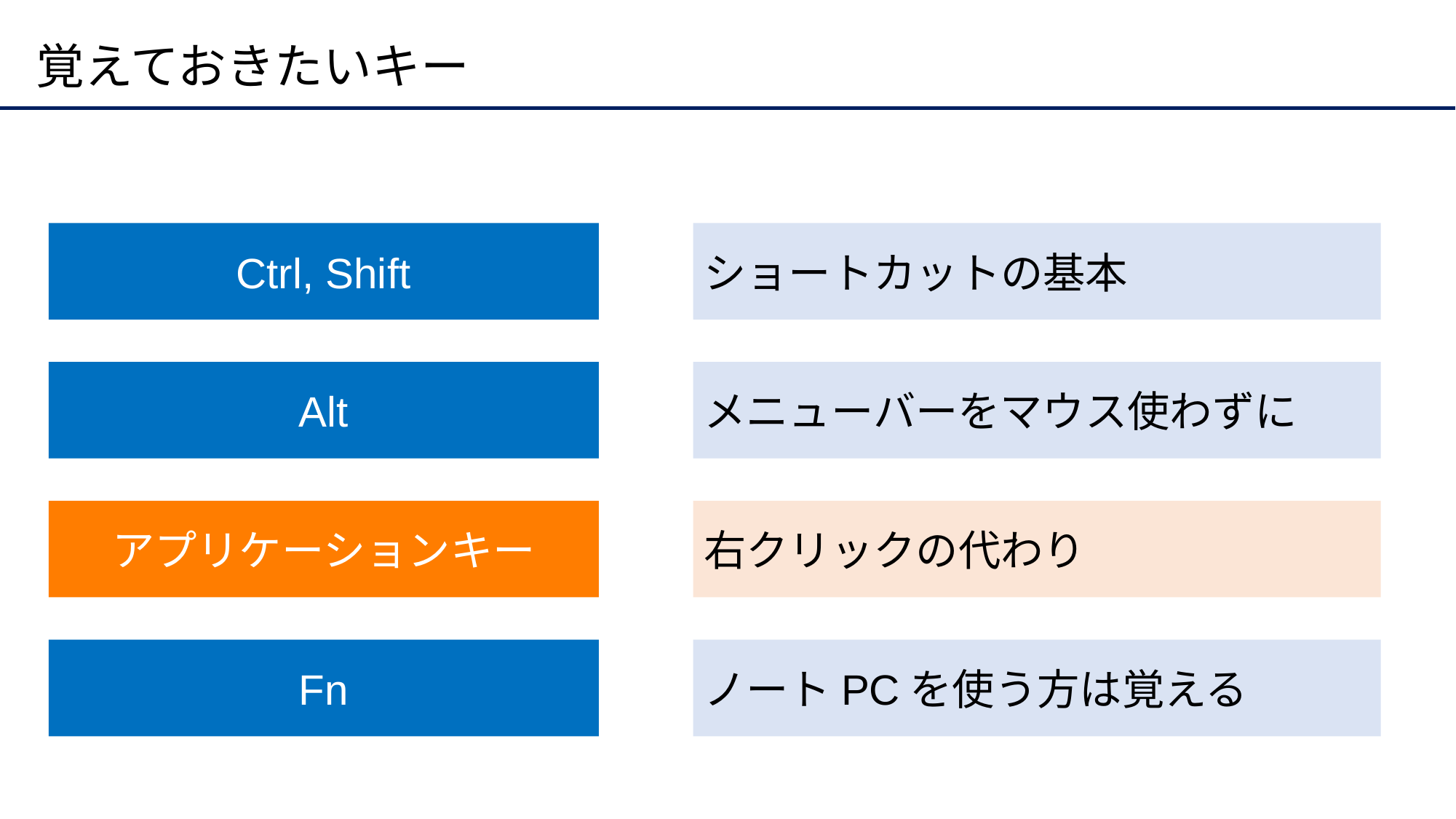

# 覚えておきたいキー
Ctrl, Shift
ショートカットの基本
Alt
メニューバーをマウス使わずに
アプリケーションキー
右クリックの代わり
Fn
ノートPCを使う方は覚える